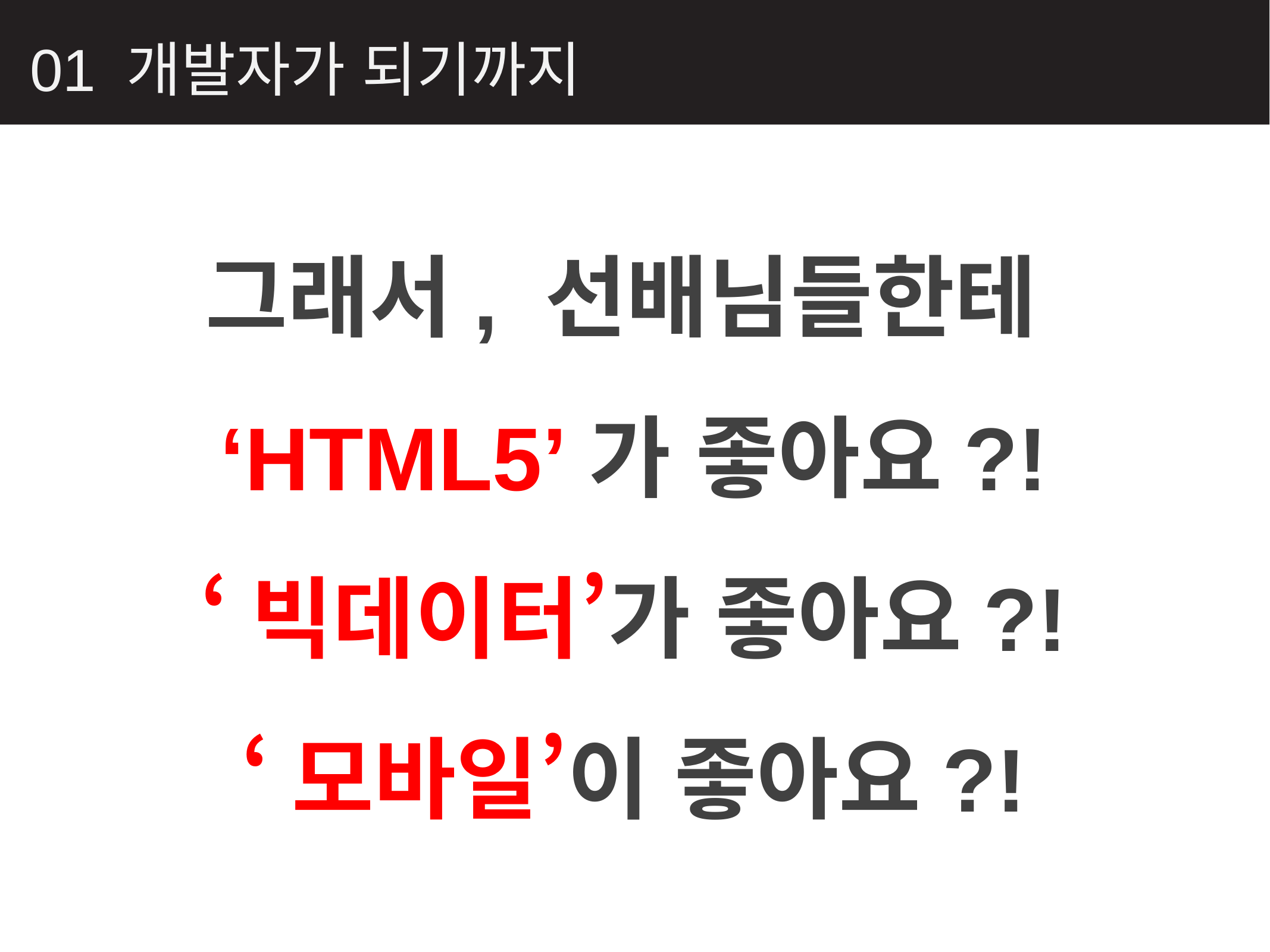

01 개발자가 되기까지
그래서, 선배님들한테
‘HTML5’가 좋아요?!
‘빅데이터’가 좋아요?!
‘모바일’이 좋아요?!